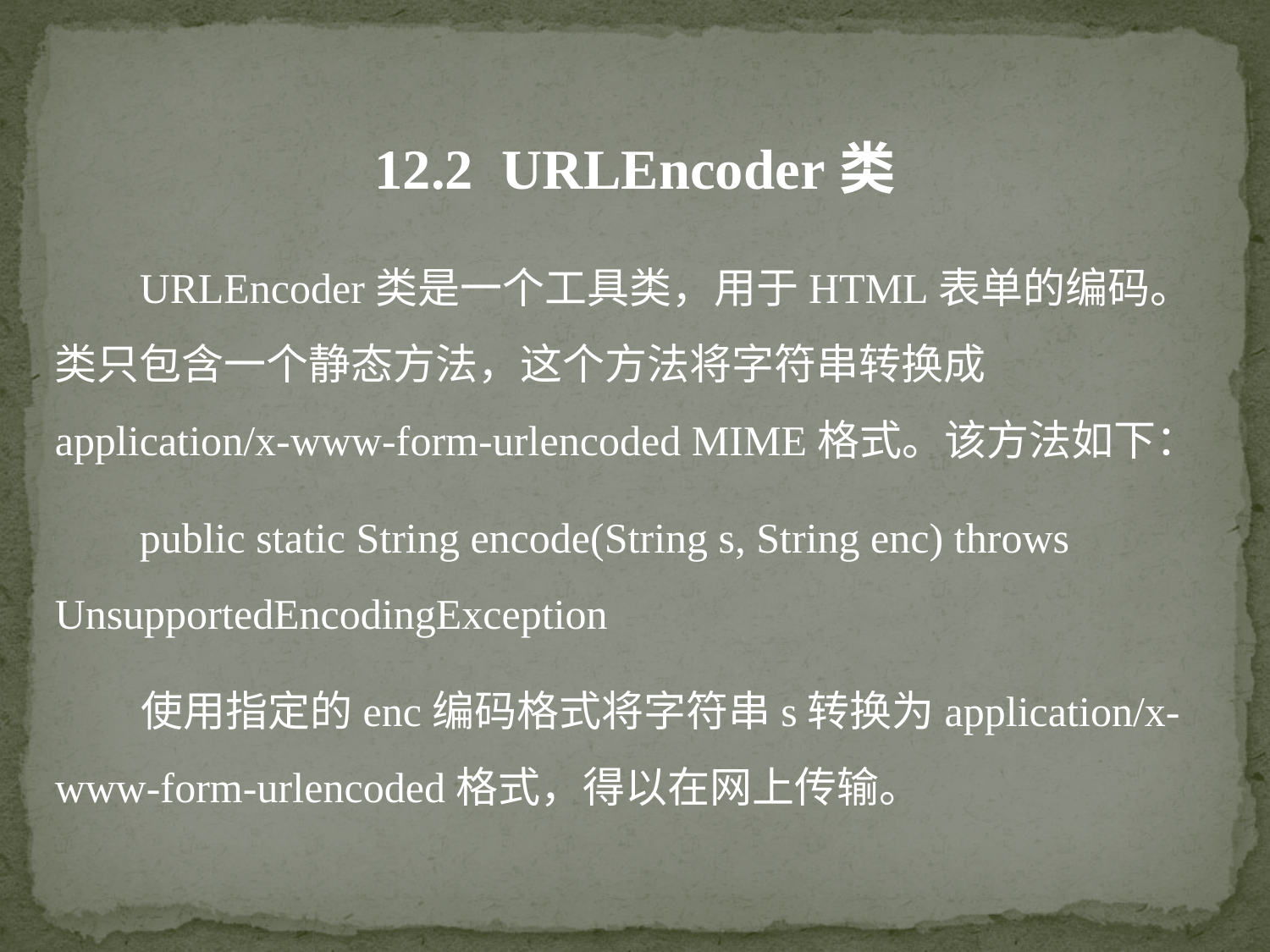

12.2  URLEncoder类
        URLEncoder类是一个工具类，用于HTML表单的编码。类只包含一个静态方法，这个方法将字符串转换成application/x-www-form-urlencoded MIME格式。该方法如下：
        public static String encode(String s, String enc) throws UnsupportedEncodingException
        使用指定的enc编码格式将字符串s转换为application/x-www-form-urlencoded格式，得以在网上传输。